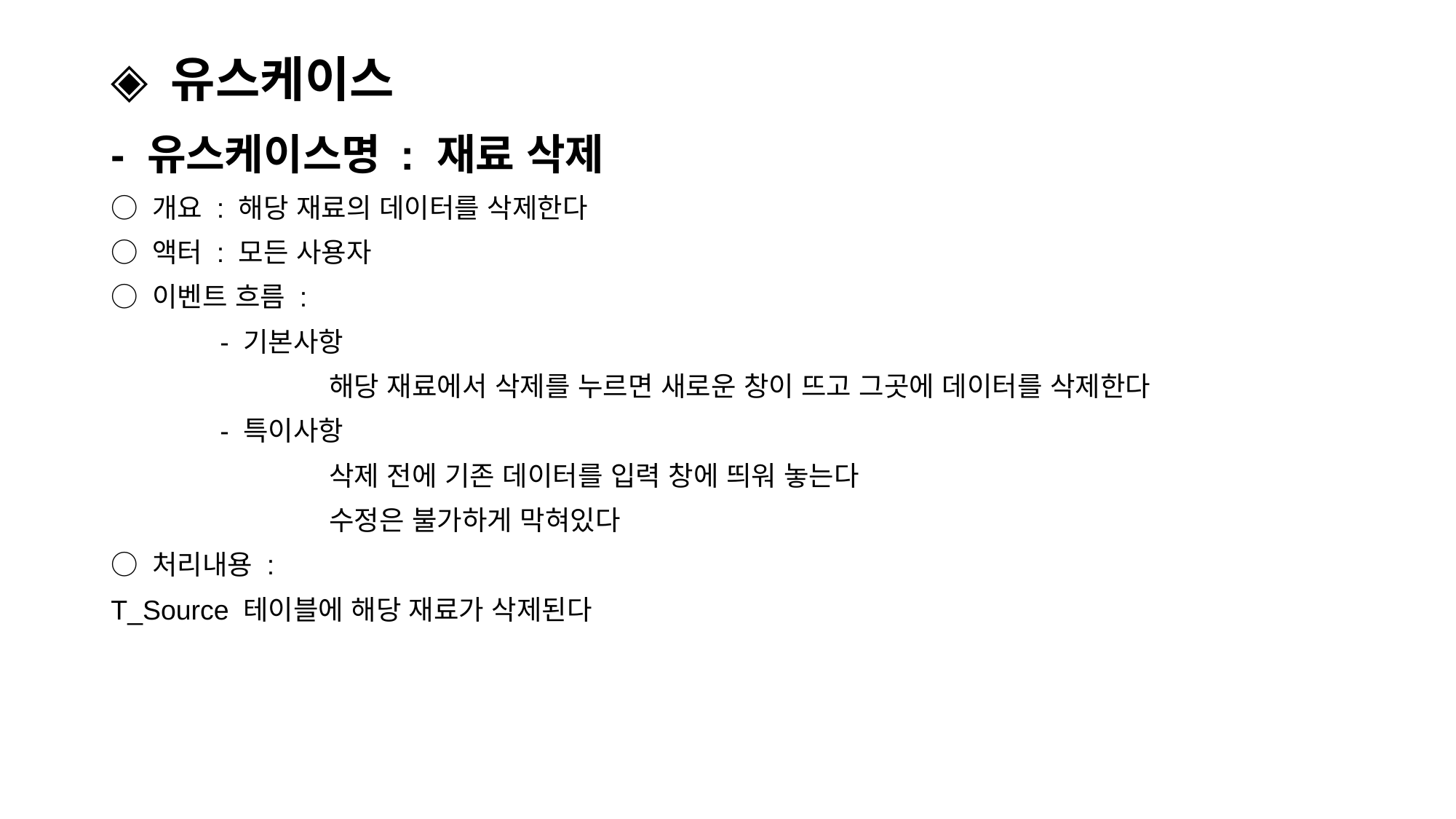

# ◈ 유스케이스
- 유스케이스명 : 재료 삭제
○ 개요 : 해당 재료의 데이터를 삭제한다
○ 액터 : 모든 사용자
○ 이벤트 흐름 :
	- 기본사항
		해당 재료에서 삭제를 누르면 새로운 창이 뜨고 그곳에 데이터를 삭제한다
	- 특이사항
		삭제 전에 기존 데이터를 입력 창에 띄워 놓는다
		수정은 불가하게 막혀있다
○ 처리내용 :
T_Source 테이블에 해당 재료가 삭제된다